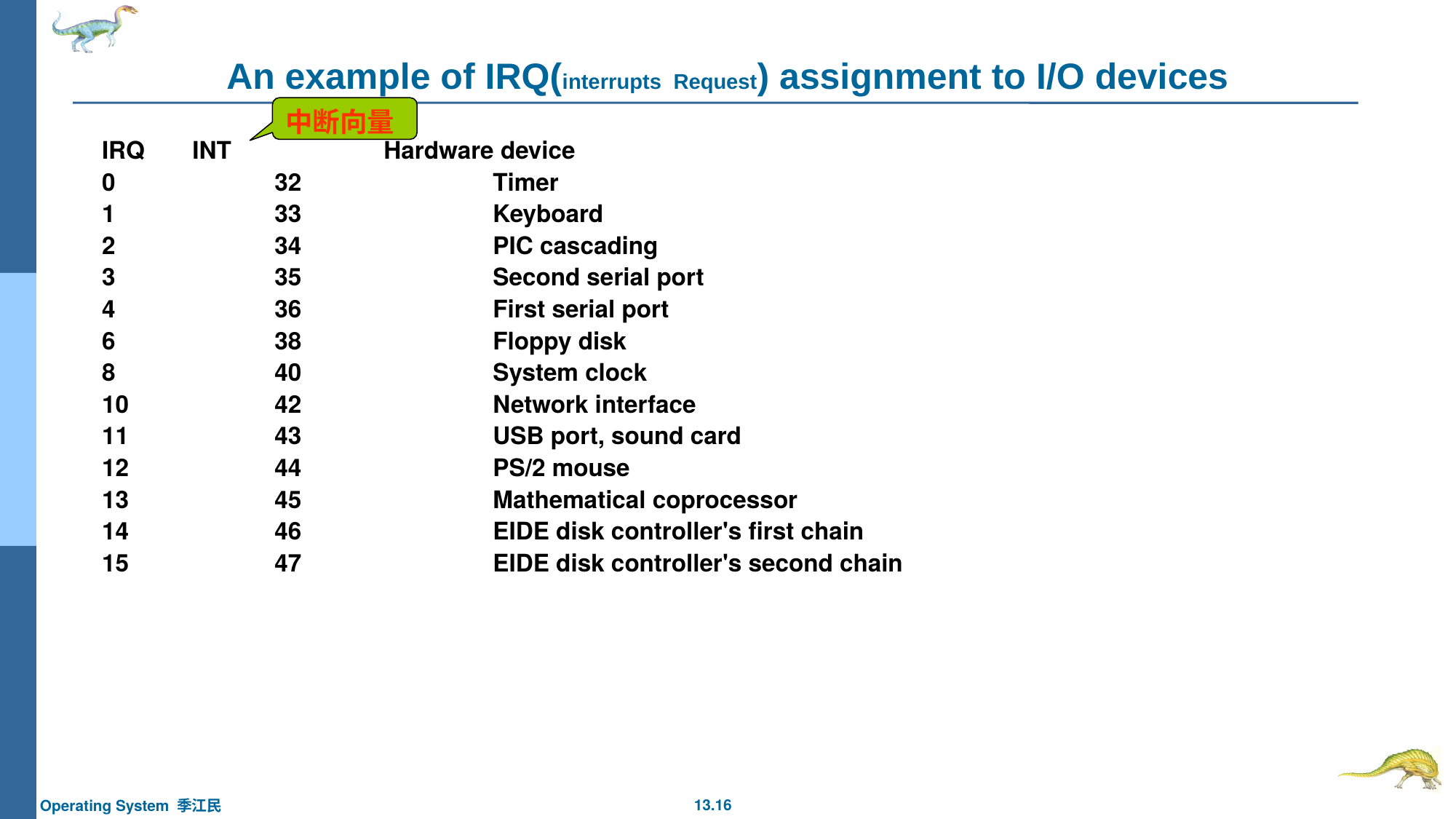

# An example of IRQ(interrupts  Request) assignment to I/O devices
中断向量
IRQ	    INT		Hardware device
0		32		Timer
1		33		Keyboard
2		34		PIC cascading
3		35		Second serial port
4		36		First serial port
6		38		Floppy disk
8		40		System clock
10		42		Network interface
11		43		USB port, sound card
12		44		PS/2 mouse
13		45		Mathematical coprocessor
14		46		EIDE disk controller's first chain
15		47		EIDE disk controller's second chain